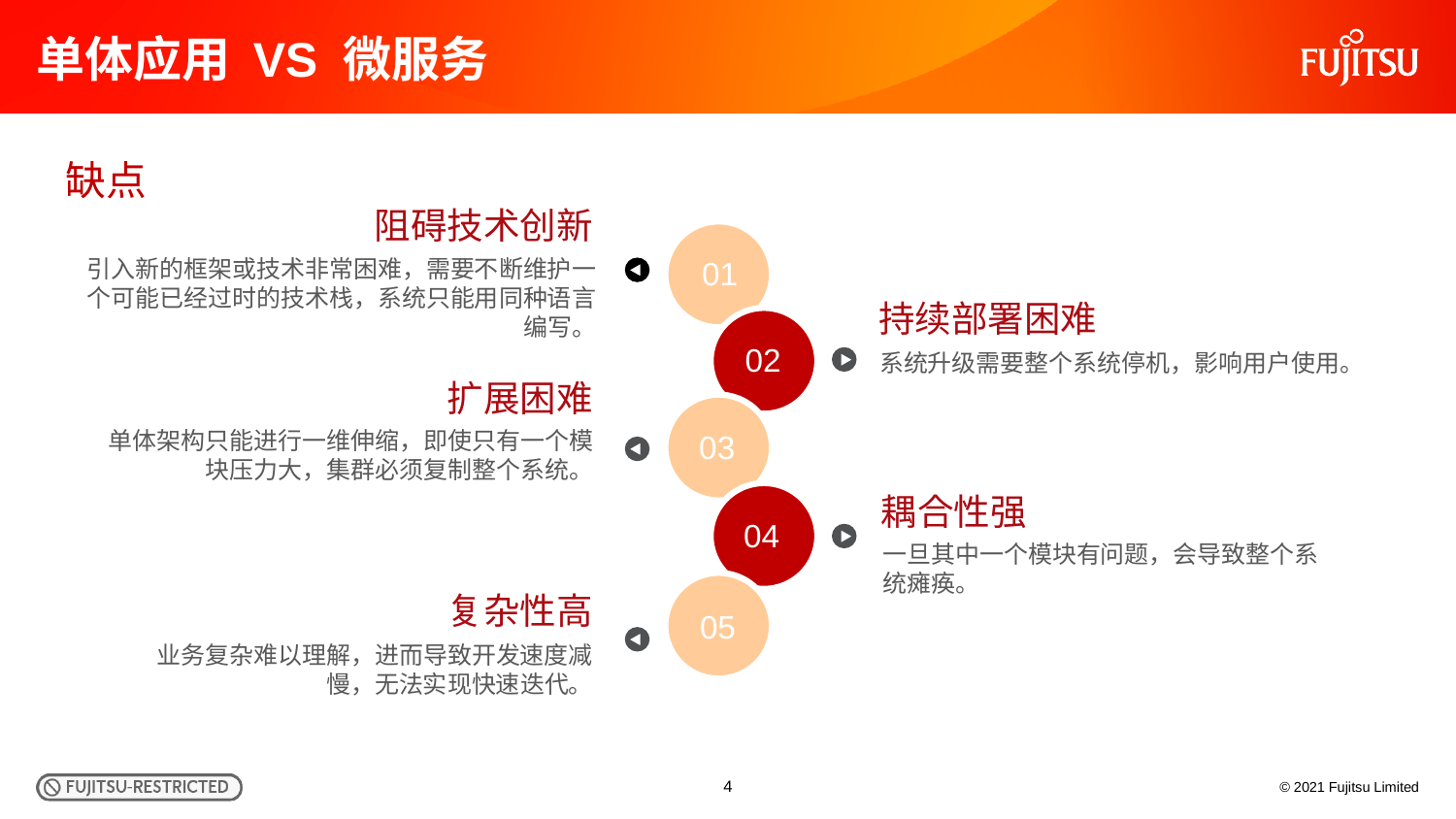

# 单体应用 VS 微服务
缺点
阻碍技术创新
引入新的框架或技术非常困难，需要不断维护一个可能已经过时的技术栈，系统只能用同种语言编写。

01

持续部署困难
系统升级需要整个系统停机，影响用户使用。

02

扩展困难

单体架构只能进行一维伸缩，即使只有一个模块压力大，集群必须复制整个系统。
03

耦合性强
一旦其中一个模块有问题，会导致整个系统瘫痪。

04

复杂性高
业务复杂难以理解，进而导致开发速度减慢，无法实现快速迭代。
05

4
© 2021 Fujitsu Limited